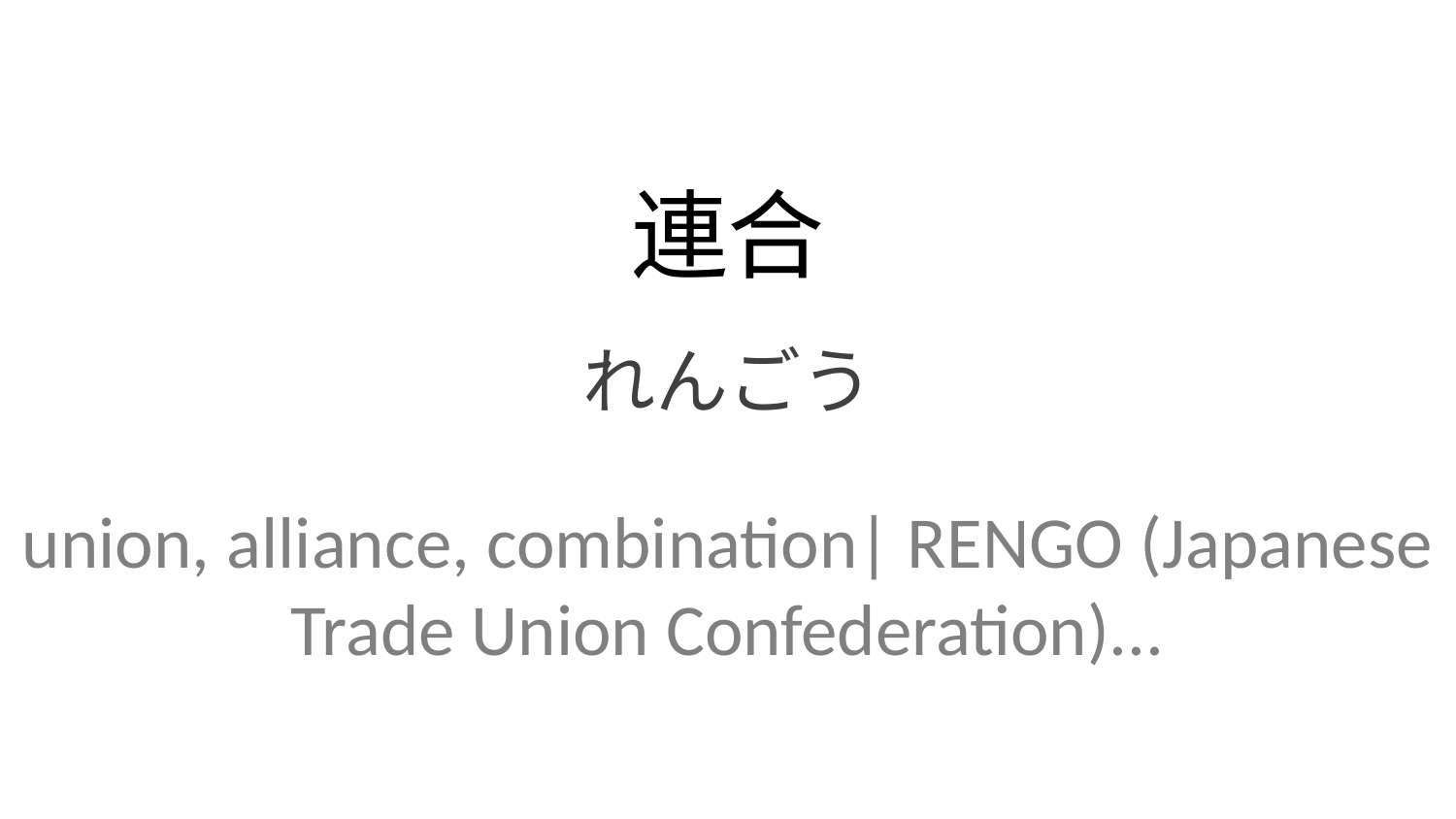

連合

れんごう
union, alliance, combination| RENGO (Japanese Trade Union Confederation)...